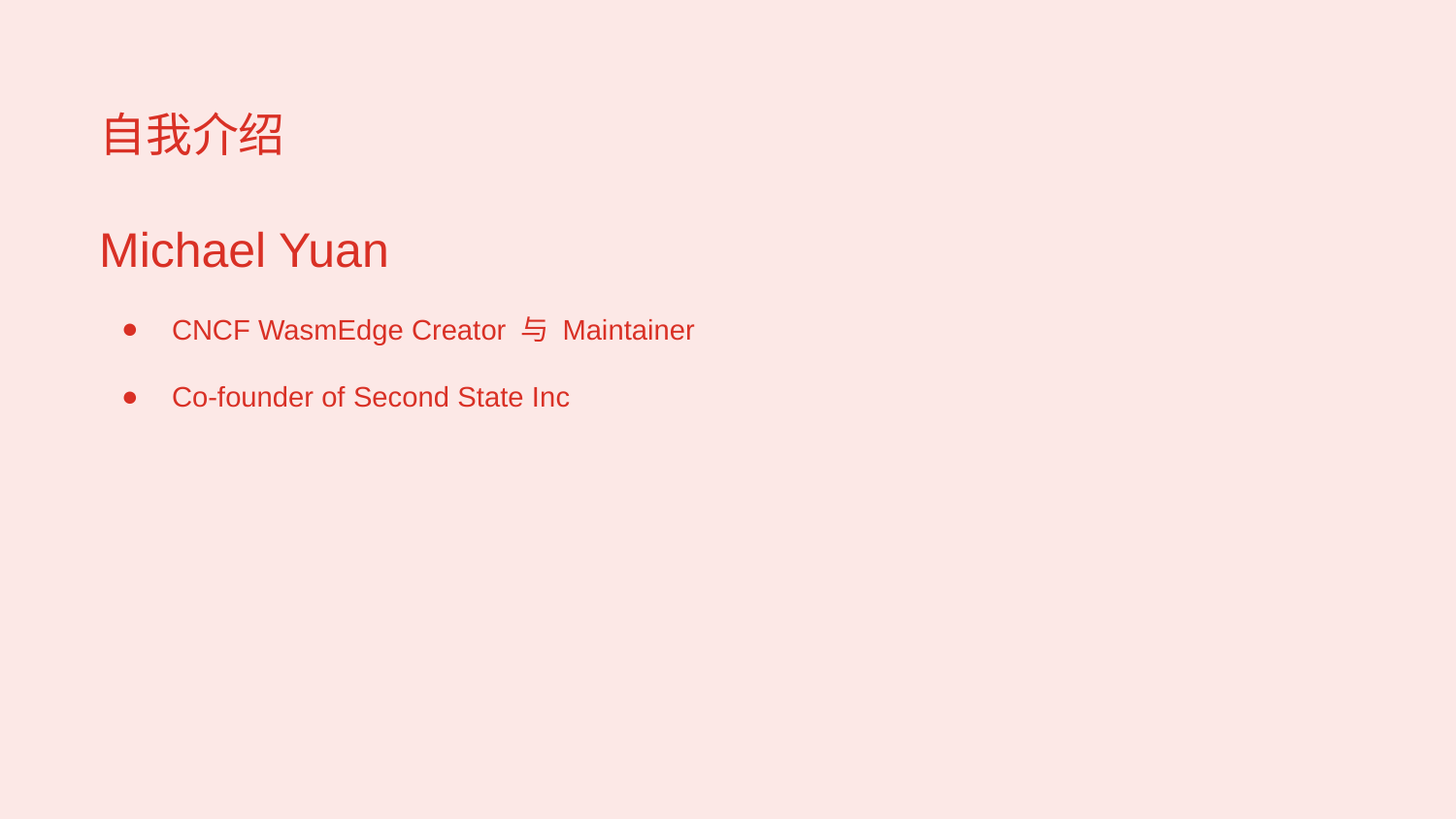

自我介绍

Michael Yuan

CNCF WasmEdge Creator 与 Maintainer

Co-founder of Second State Inc